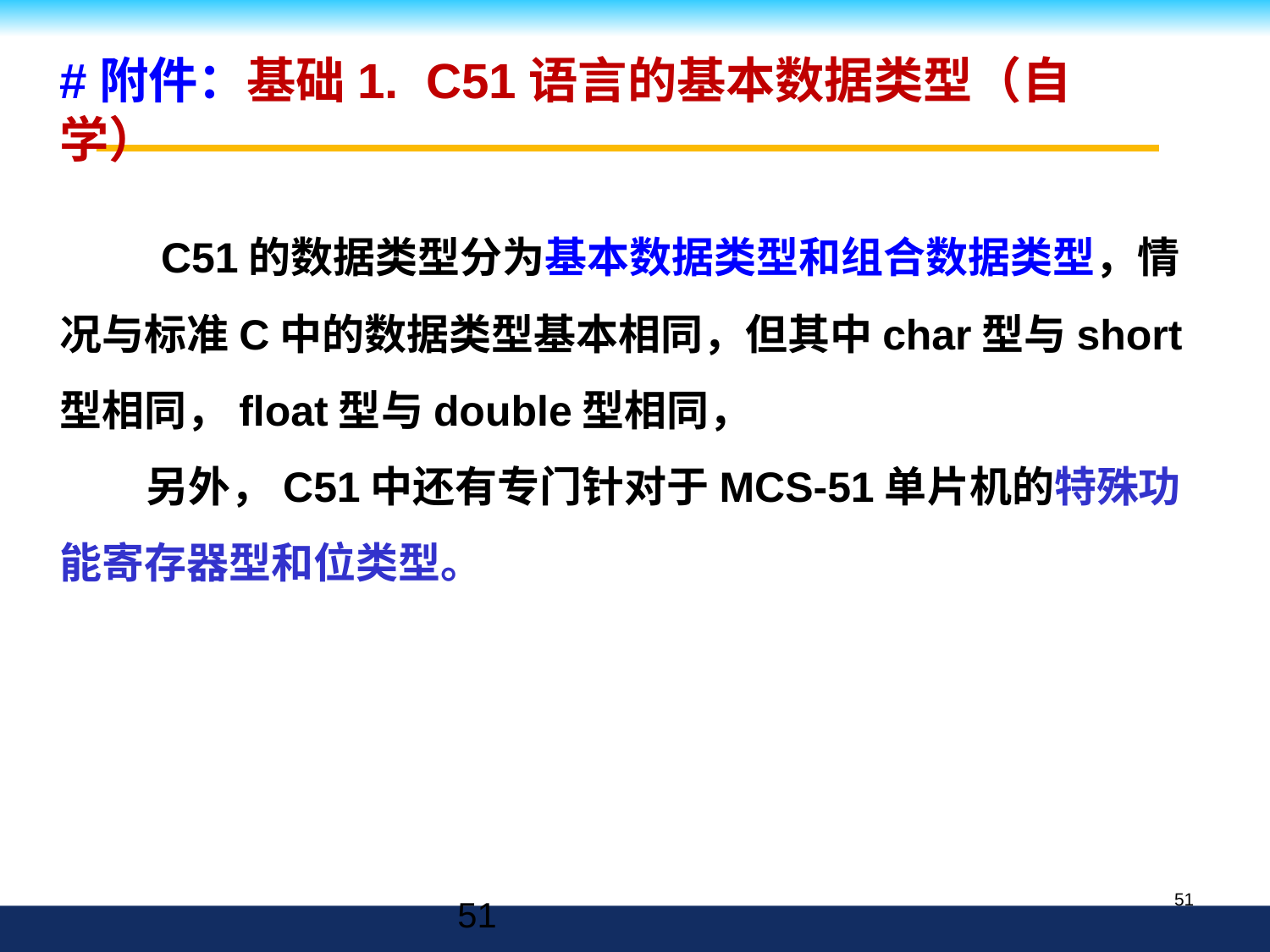

#附件：基础1.  C51语言的基本数据类型（自学）
        C51的数据类型分为基本数据类型和组合数据类型，情况与标准C中的数据类型基本相同，但其中char型与short型相同，float型与double型相同，
        另外，C51中还有专门针对于MCS-51单片机的特殊功能寄存器型和位类型。
51
51